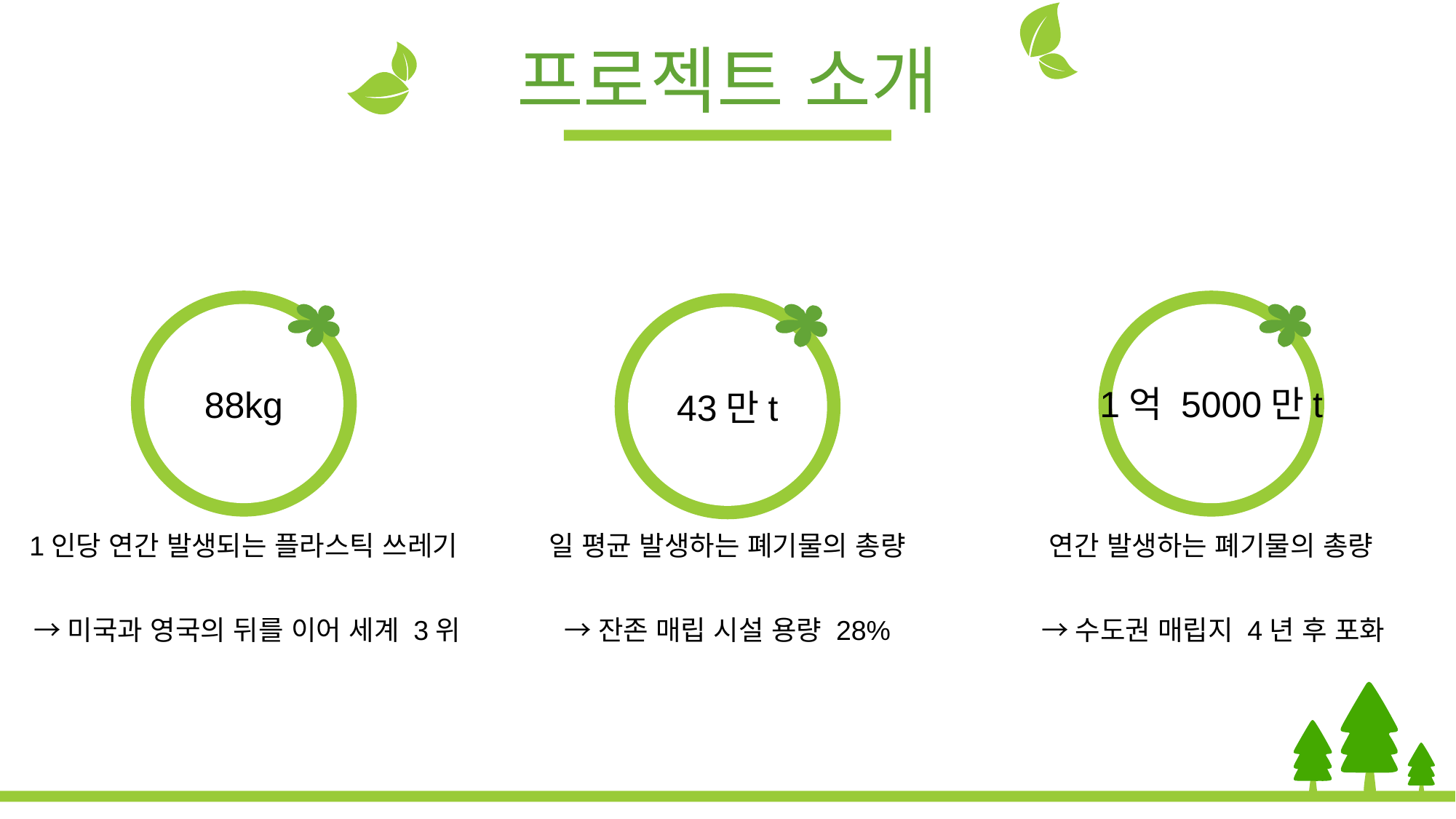

프로젝트 소개

88kg

43만t

1억 5000만t
1인당 연간 발생되는 플라스틱 쓰레기
일 평균 발생하는 폐기물의 총량
연간 발생하는 폐기물의 총량
→미국과 영국의 뒤를 이어 세계 3위
→잔존 매립 시설 용량 28%
→수도권 매립지 4년 후 포화